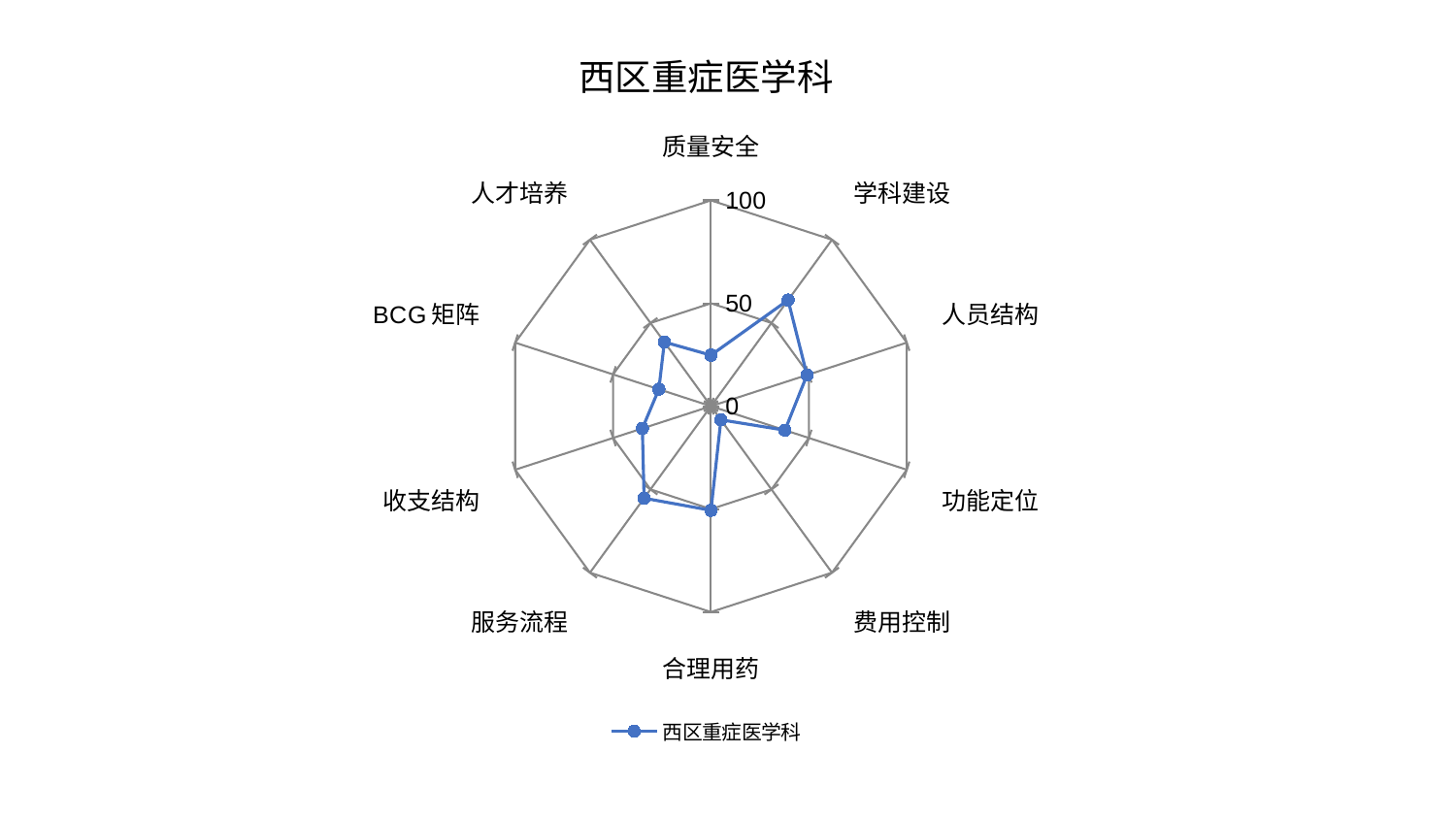

### Chart: 西区重症医学科

| Category | 西区重症医学科 |
|---|---|
| 质量安全 | 24.797740722604644 |
| 学科建设 | 63.73971316932489 |
| 人员结构 | 49.048753187800834 |
| 功能定位 | 37.791920219365025 |
| 费用控制 | 8.21568599658545 |
| 合理用药 | 50.61166503040873 |
| 服务流程 | 55.28577247042181 |
| 收支结构 | 35.04002566586095 |
| BCG矩阵 | 26.61449357850511 |
| 人才培养 | 38.5201449756671 |
103